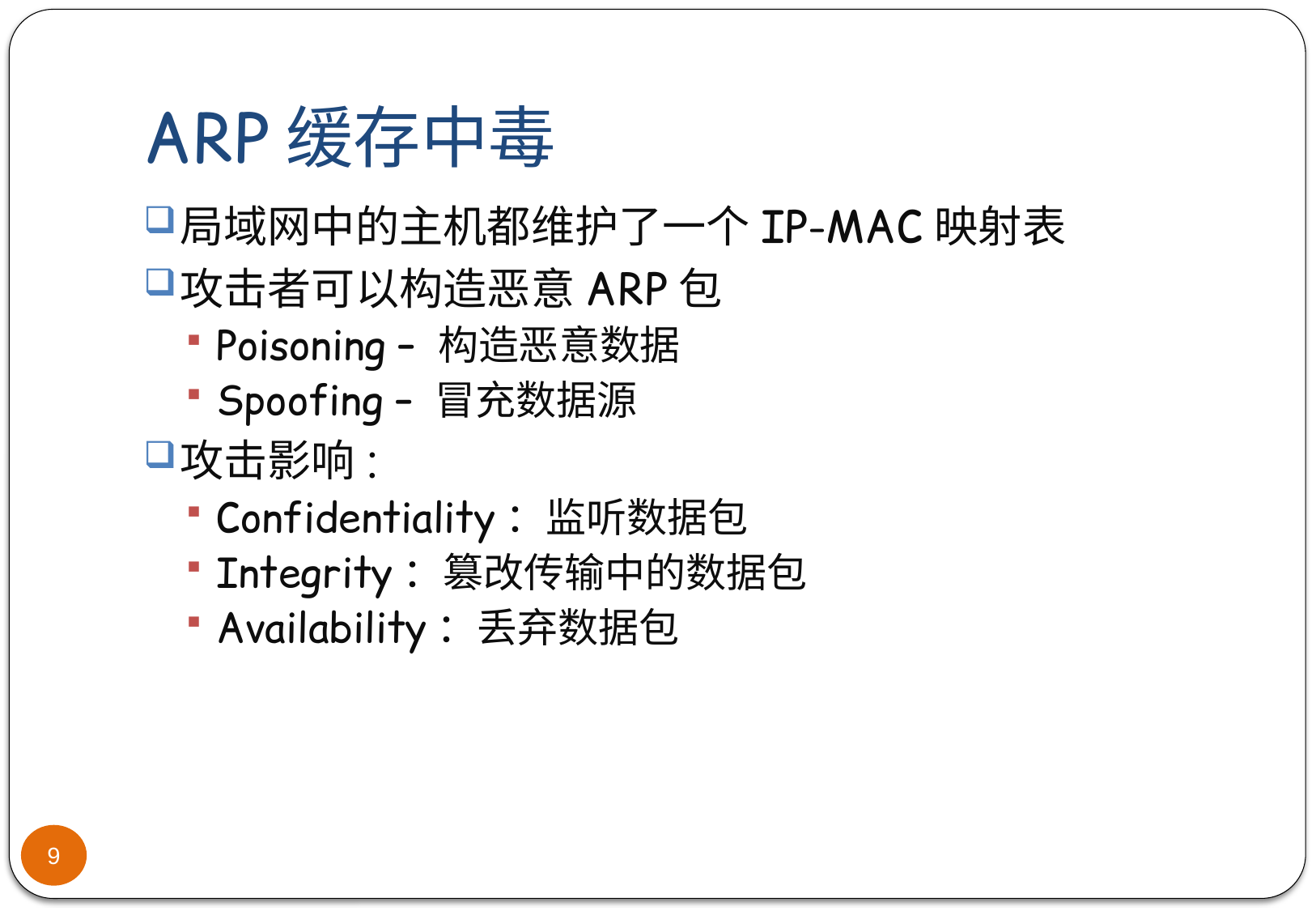

# ARP缓存中毒
局域网中的主机都维护了一个IP-MAC映射表
攻击者可以构造恶意ARP包
Poisoning – 构造恶意数据
Spoofing – 冒充数据源
攻击影响:
Confidentiality：监听数据包
Integrity：篡改传输中的数据包
Availability：丢弃数据包
9